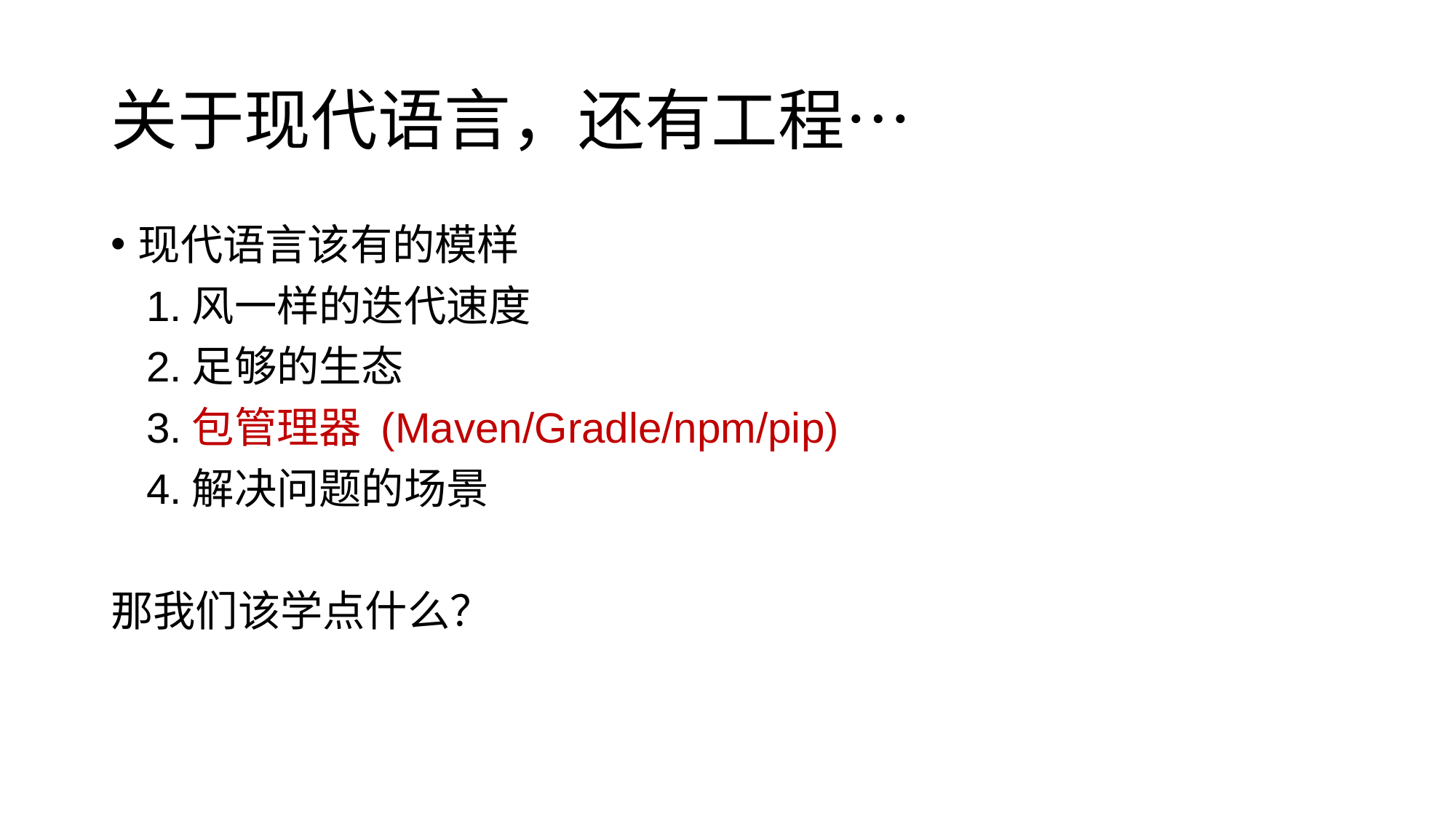

# 关于现代语言，还有工程…
现代语言该有的模样
   1.风一样的迭代速度
   2.足够的生态
   3.包管理器 (Maven/Gradle/npm/pip)
   4.解决问题的场景

那我们该学点什么？